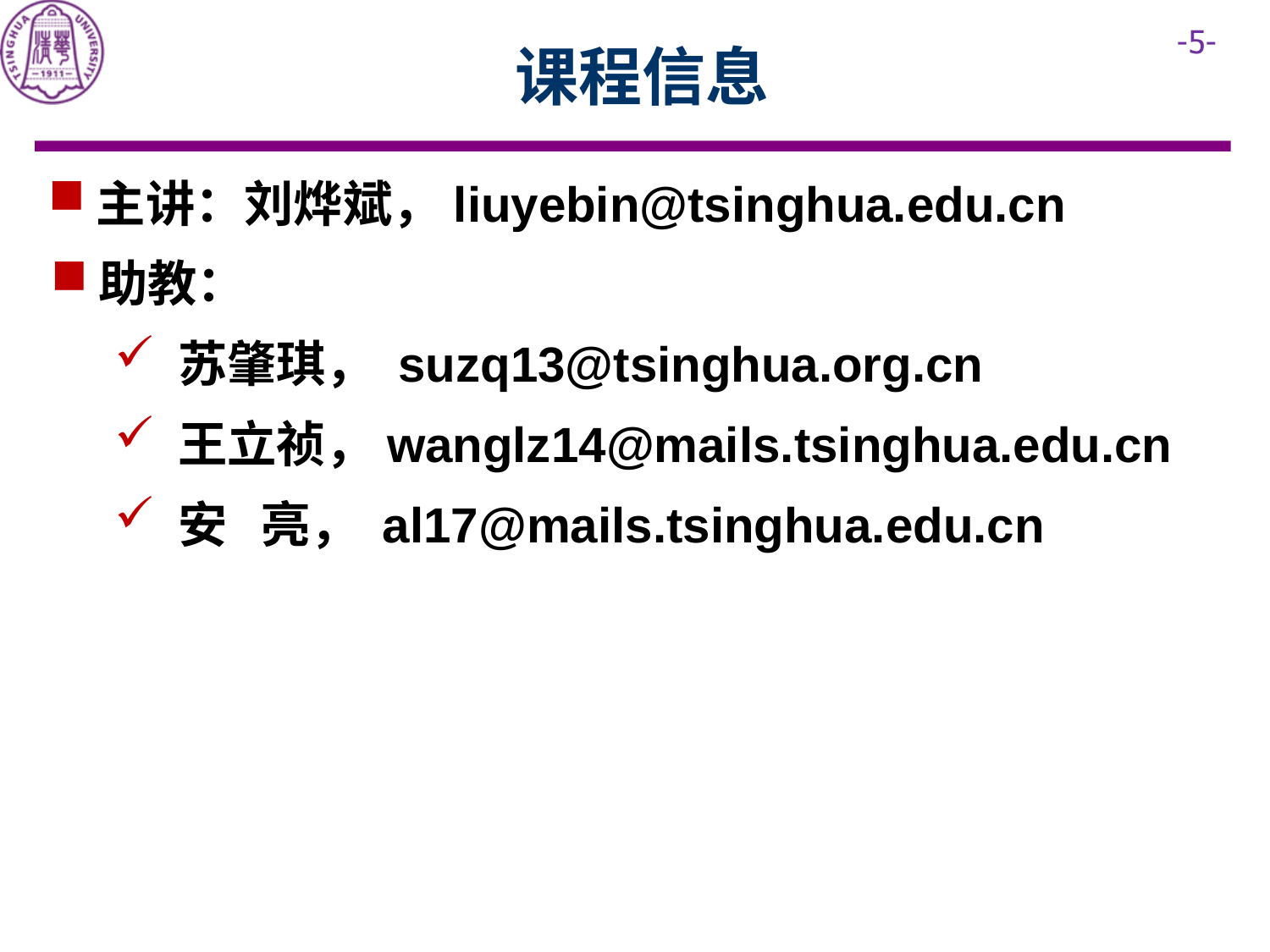

# 课程信息
主讲：刘烨斌，liuyebin@tsinghua.edu.cn
助教：
苏肇琪， suzq13@tsinghua.org.cn
王立祯，wanglz14@mails.tsinghua.edu.cn
安   亮， al17@mails.tsinghua.edu.cn